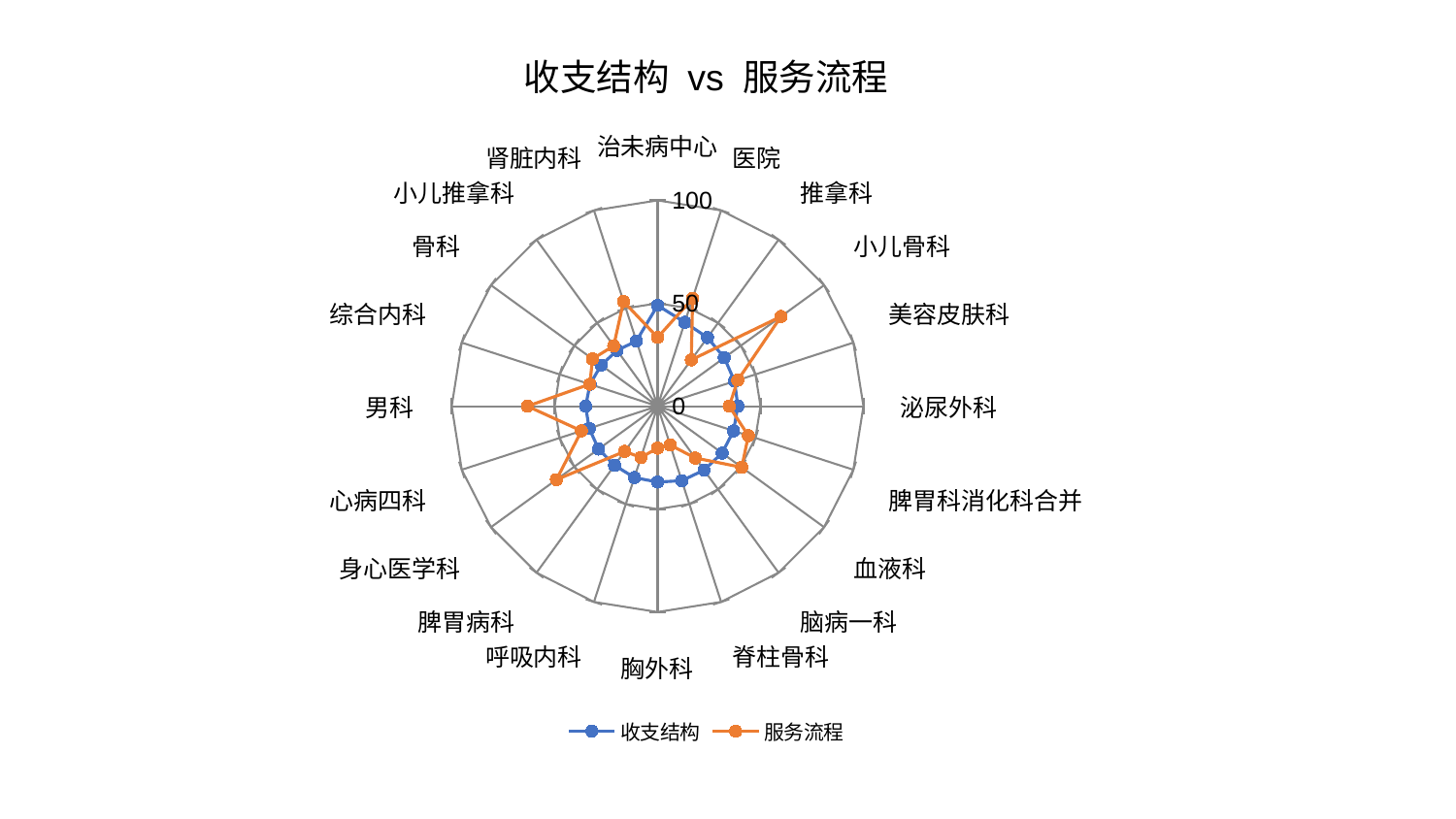

### Chart: 收支结构 vs 服务流程

| Category | 收支结构 | 服务流程 |
|---|---|---|
| 治未病中心 | 48.97577464386534 | 33.416029740920365 |
| 医院 | 42.84916196092142 | 55.08750570010098 |
| 推拿科 | 41.24934961660986 | 27.83282205819018 |
| 小儿骨科 | 40.0761039676255 | 74.14083401355441 |
| 美容皮肤科 | 39.32616591950024 | 40.986662235358885 |
| 泌尿外科 | 39.028159552746814 | 34.816329260945075 |
| 脾胃科消化科合并 | 38.83910767451854 | 46.39232211712828 |
| 血液科 | 38.78052766967154 | 50.580795648103575 |
| 脑病一科 | 38.39431663377512 | 31.133454835723885 |
| 脊柱骨科 | 38.073513537901746 | 19.869368665031274 |
| 胸外科 | 36.861950993216155 | 20.380726212962994 |
| 呼吸内科 | 36.47449805972622 | 26.18115971843917 |
| 脾胃病科 | 35.53712544879771 | 27.202031715561716 |
| 身心医学科 | 35.4384050722568 | 60.72508210721912 |
| 心病四科 | 34.94881936423559 | 38.87281442162026 |
| 男科 | 34.941255134172266 | 63.19929086640925 |
| 综合内科 | 34.493284723635774 | 34.58266710532163 |
| 骨科 | 33.9086971154255 | 39.075738017251254 |
| 小儿推拿科 | 33.477094735762755 | 36.23775005879311 |
| 肾脏内科 | 33.31795207470715 | 53.470805914791285 |
66